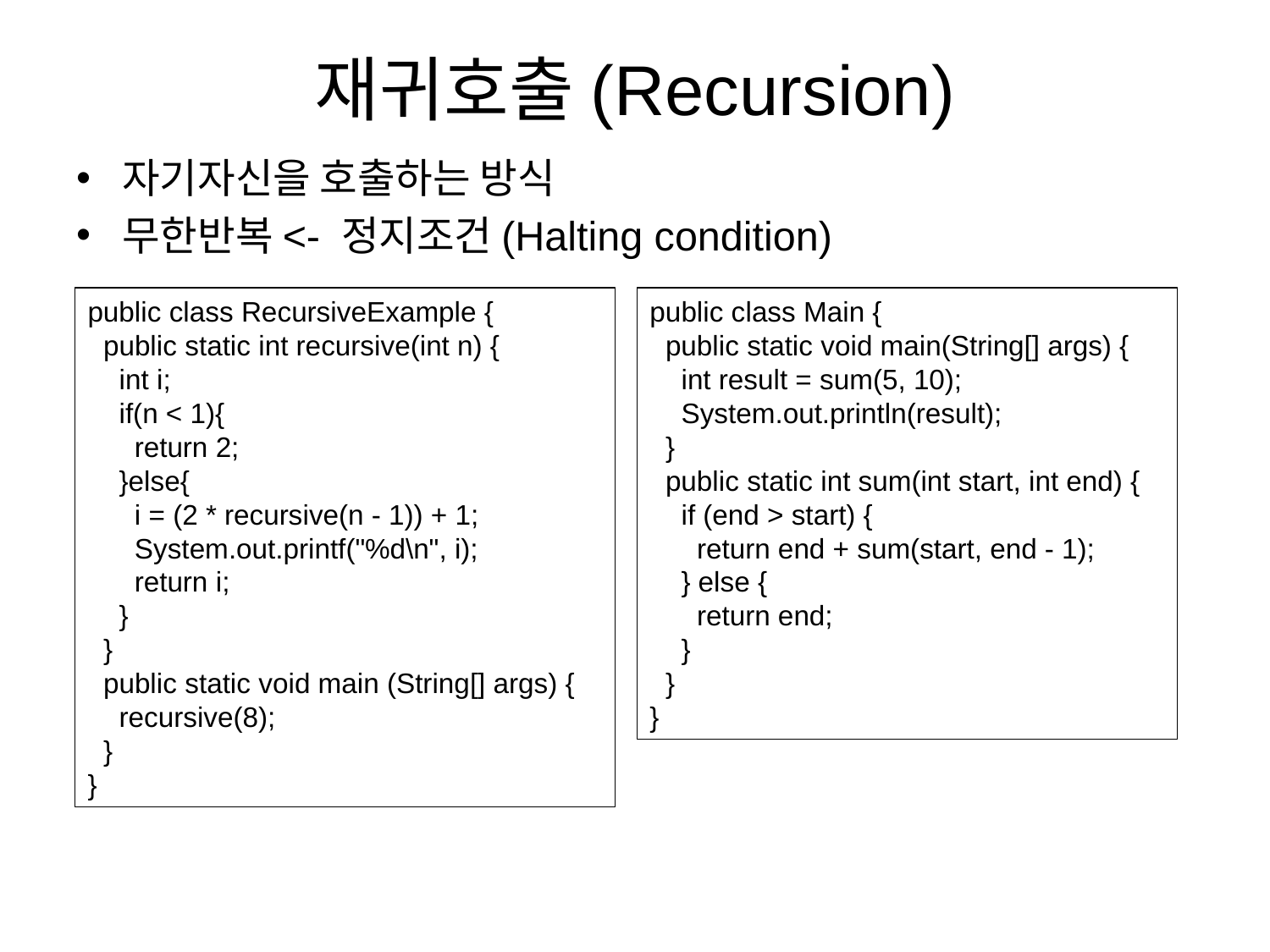

# 재귀호출(Recursion)
자기자신을 호출하는 방식
무한반복<- 정지조건(Halting condition)
public class Main {
  public static void main(String[] args) {
    int result = sum(5, 10);
    System.out.println(result);
  }
  public static int sum(int start, int end) {
    if (end > start) {
      return end + sum(start, end - 1);
    } else {
      return end;
    }
  }
}
public class RecursiveExample {
  public static int recursive(int n) {
    int i;
    if(n < 1){
      return 2;
    }else{
      i = (2 * recursive(n - 1)) + 1;
      System.out.printf("%d\n", i);
      return i;
    }
  }
  public static void main (String[] args) {
    recursive(8);
  }
}